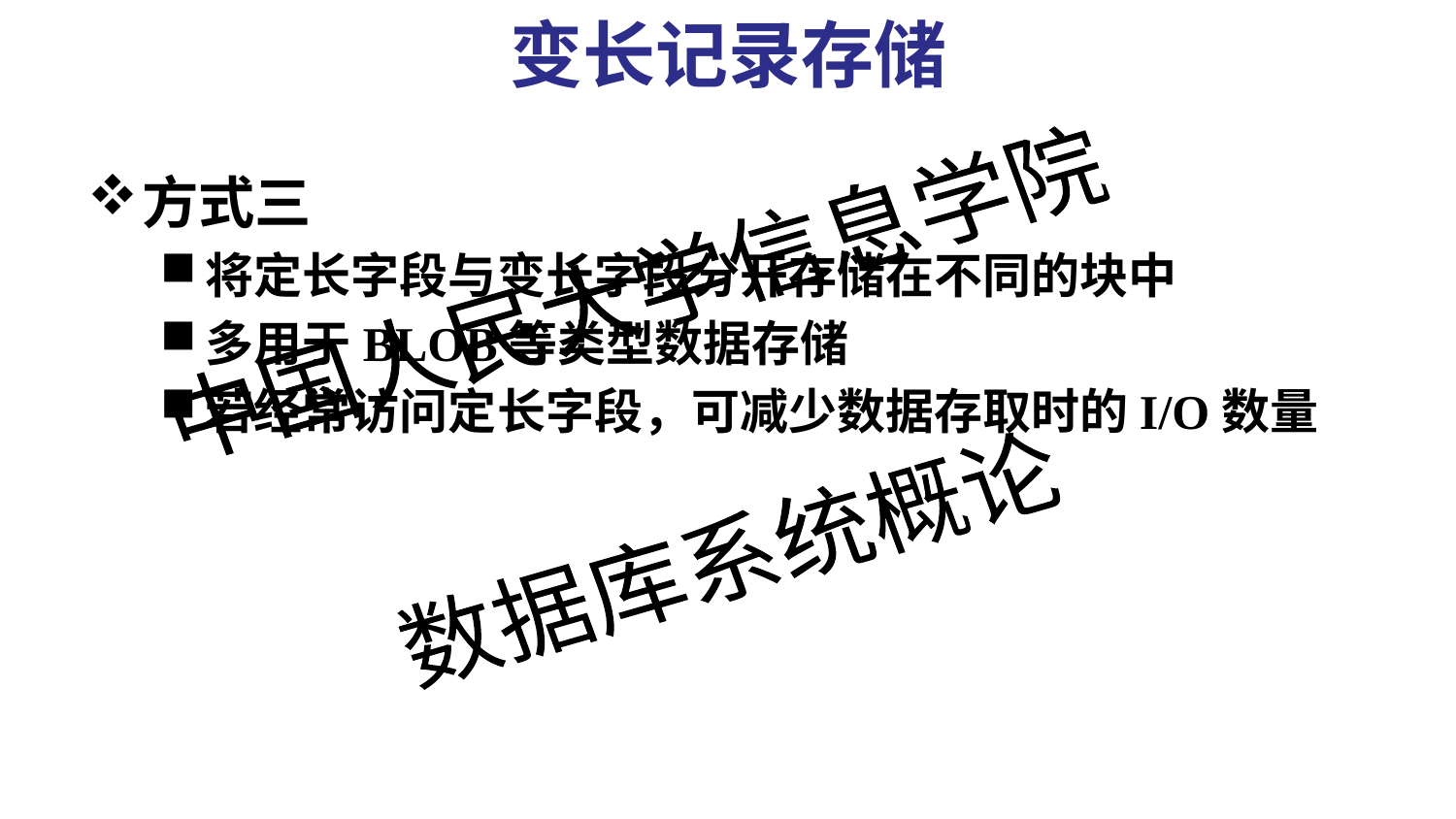

# 30
变长记录存储
方式三
将定长字段与变长字段分开存储在不同的块中
多用于BLOB等类型数据存储
若经常访问定长字段，可减少数据存取时的I/O数量